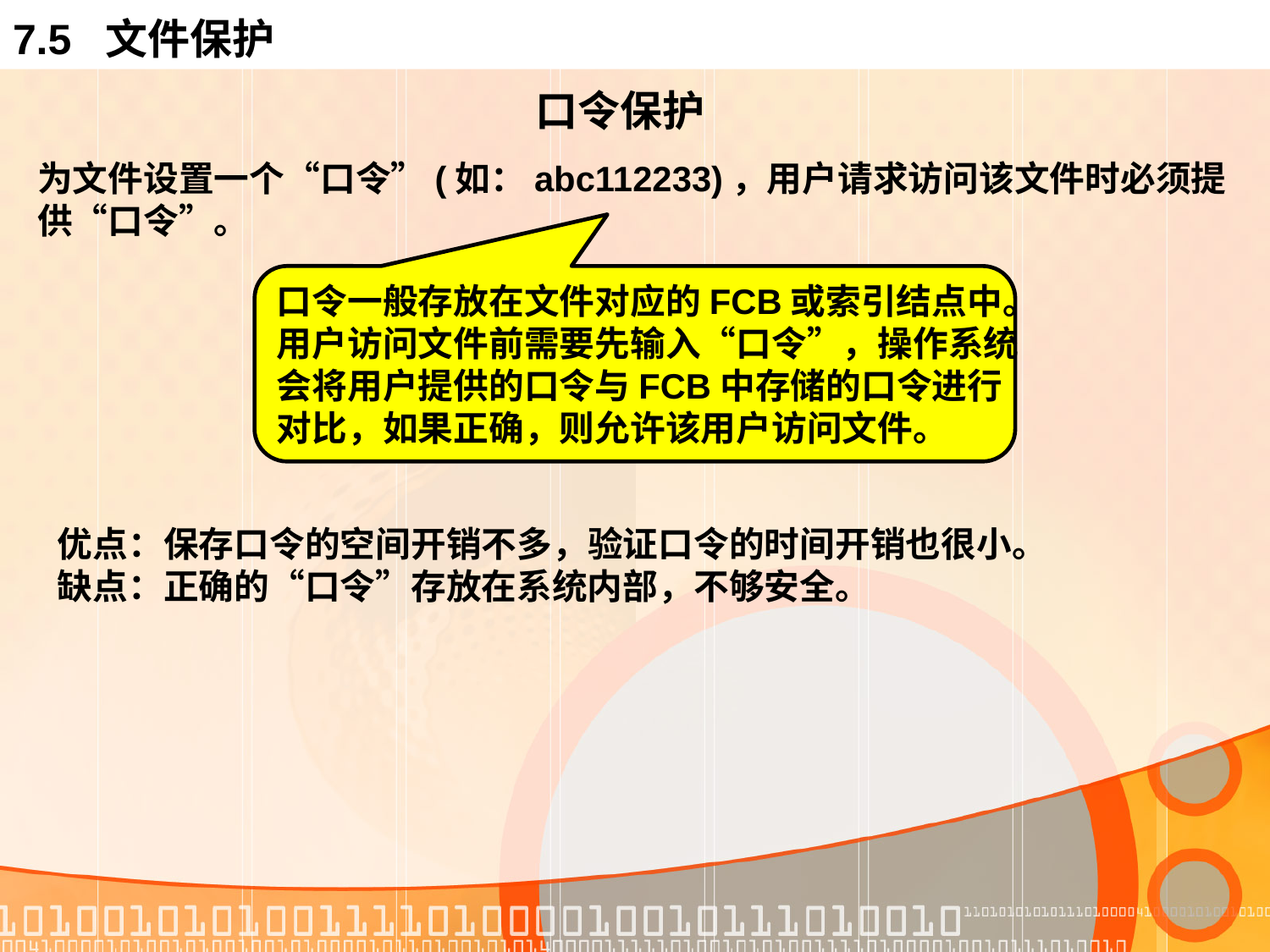

# 7.5  文件保护
口令保护
为文件设置一个“口令”(如：abc112233)，用户请求访问该文件时必须提供“口令”。
口令一般存放在文件对应的FCB或索引结点中。
用户访问文件前需要先输入“口令”，操作系统
会将用户提供的口令与FCB中存储的口令进行
对比，如果正确，则允许该用户访问文件。
优点：保存口令的空间开销不多，验证口令的时间开销也很小。
缺点：正确的“口令”存放在系统内部，不够安全。